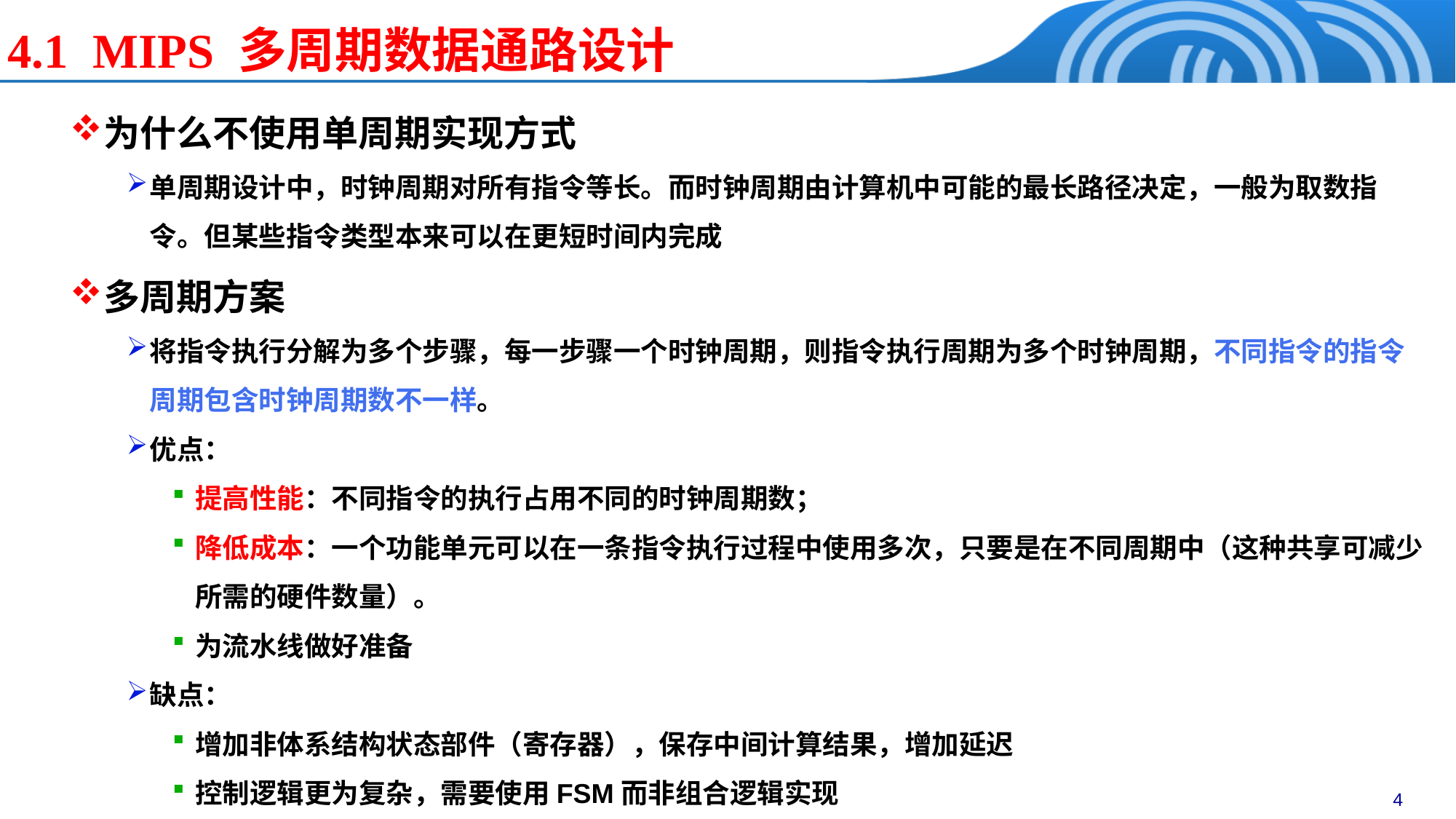

4.1  MIPS 多周期数据通路设计
为什么不使用单周期实现方式
单周期设计中，时钟周期对所有指令等长。而时钟周期由计算机中可能的最长路径决定，一般为取数指令。但某些指令类型本来可以在更短时间内完成
多周期方案
将指令执行分解为多个步骤，每一步骤一个时钟周期，则指令执行周期为多个时钟周期，不同指令的指令周期包含时钟周期数不一样。
优点：
提高性能：不同指令的执行占用不同的时钟周期数；
降低成本：一个功能单元可以在一条指令执行过程中使用多次，只要是在不同周期中（这种共享可减少所需的硬件数量）。
为流水线做好准备
缺点：
增加非体系结构状态部件（寄存器），保存中间计算结果，增加延迟
控制逻辑更为复杂，需要使用FSM而非组合逻辑实现